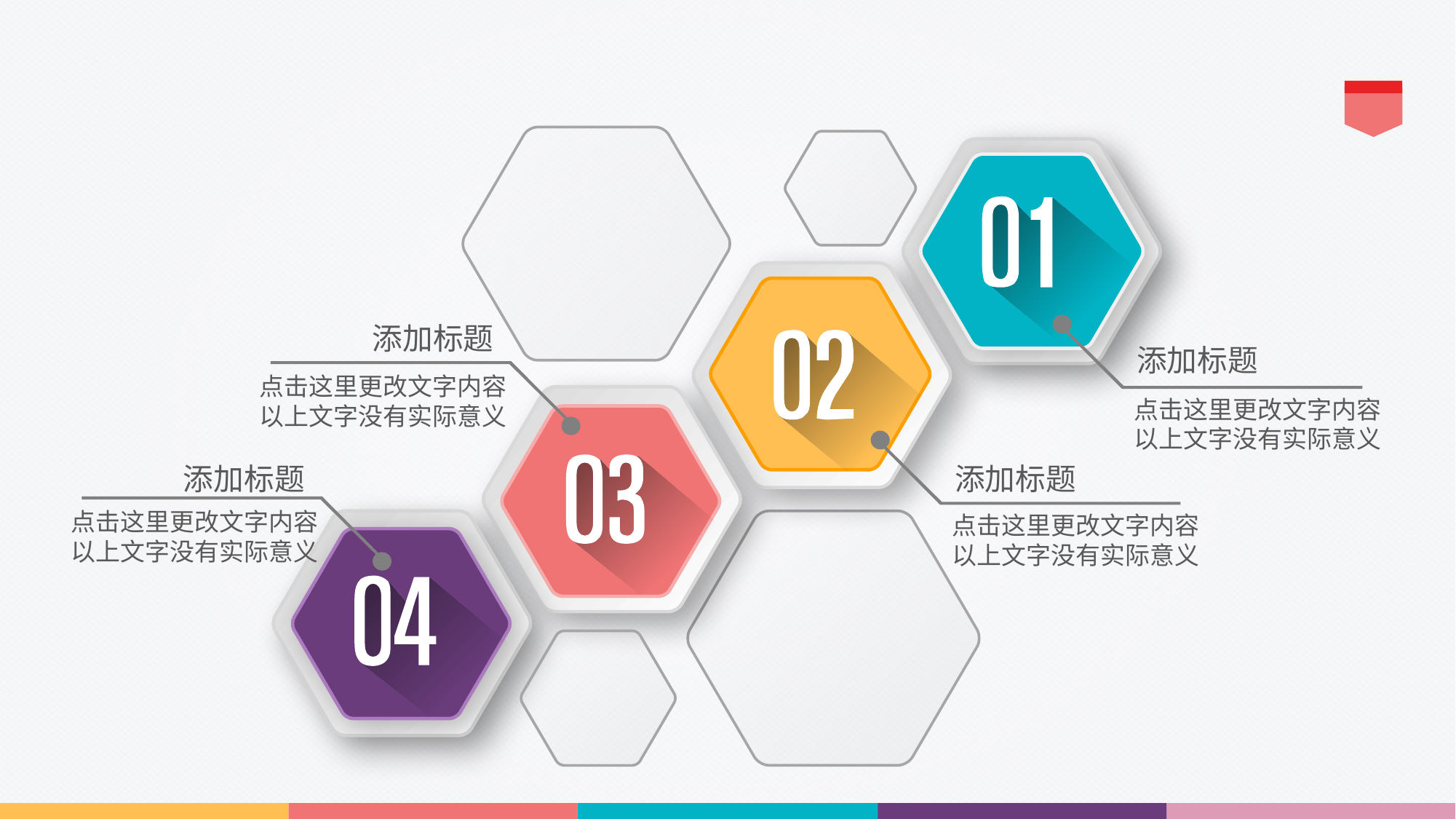

添加标题

添加标题

点击这里更改文字内容
以上文字没有实际意义

点击这里更改文字内容
以上文字没有实际意义

添加标题
添加标题

点击这里更改文字内容
以上文字没有实际意义
点击这里更改文字内容
以上文字没有实际意义